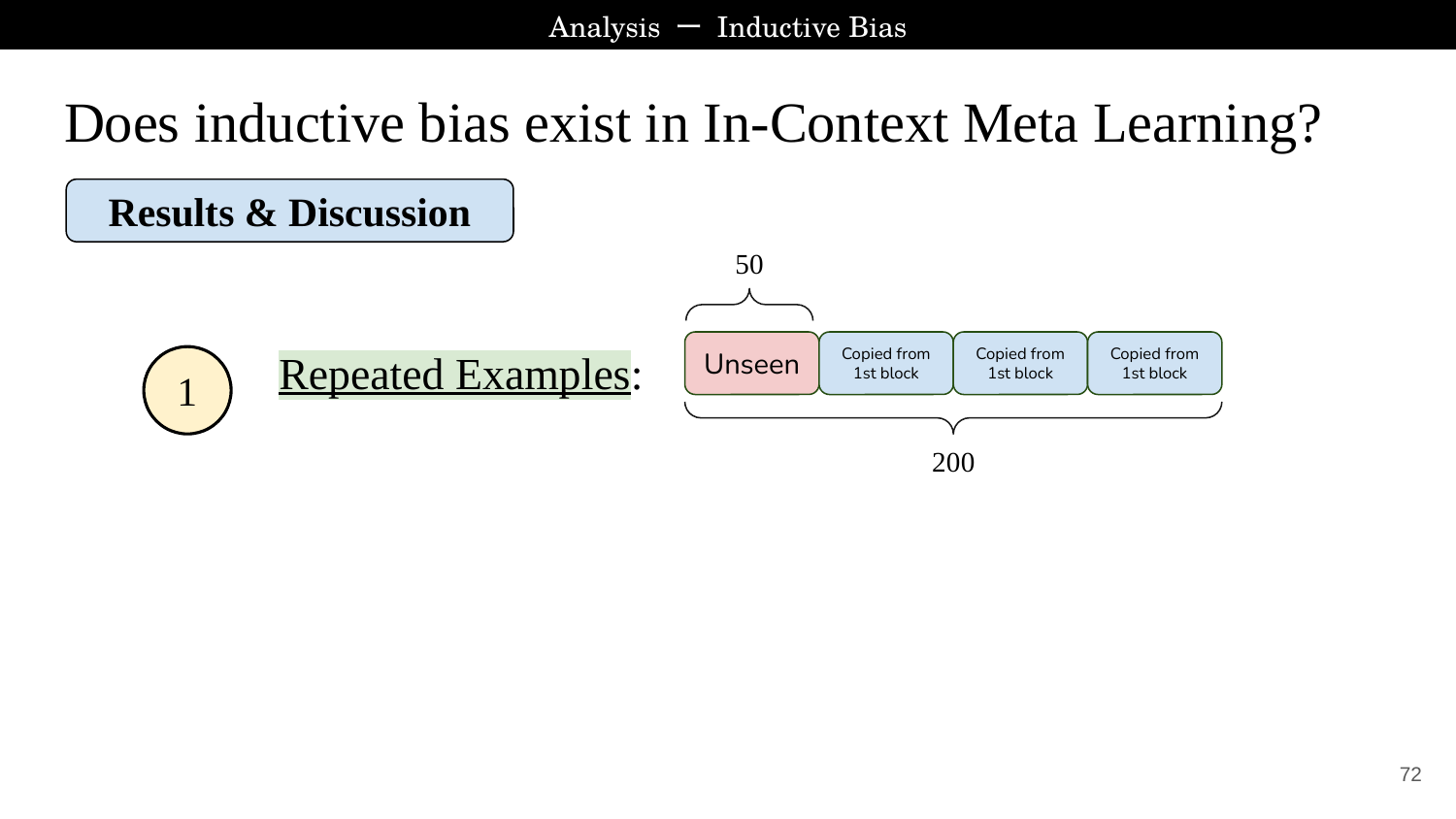

Analysis ー Inductive Bias
# Does inductive bias exist in In-Context Meta Learning?

Results & Discussion
50

Repeated Examples:
Unseen
Copied from 1st block
Copied from 1st block
Copied from 1st block
1
200
72